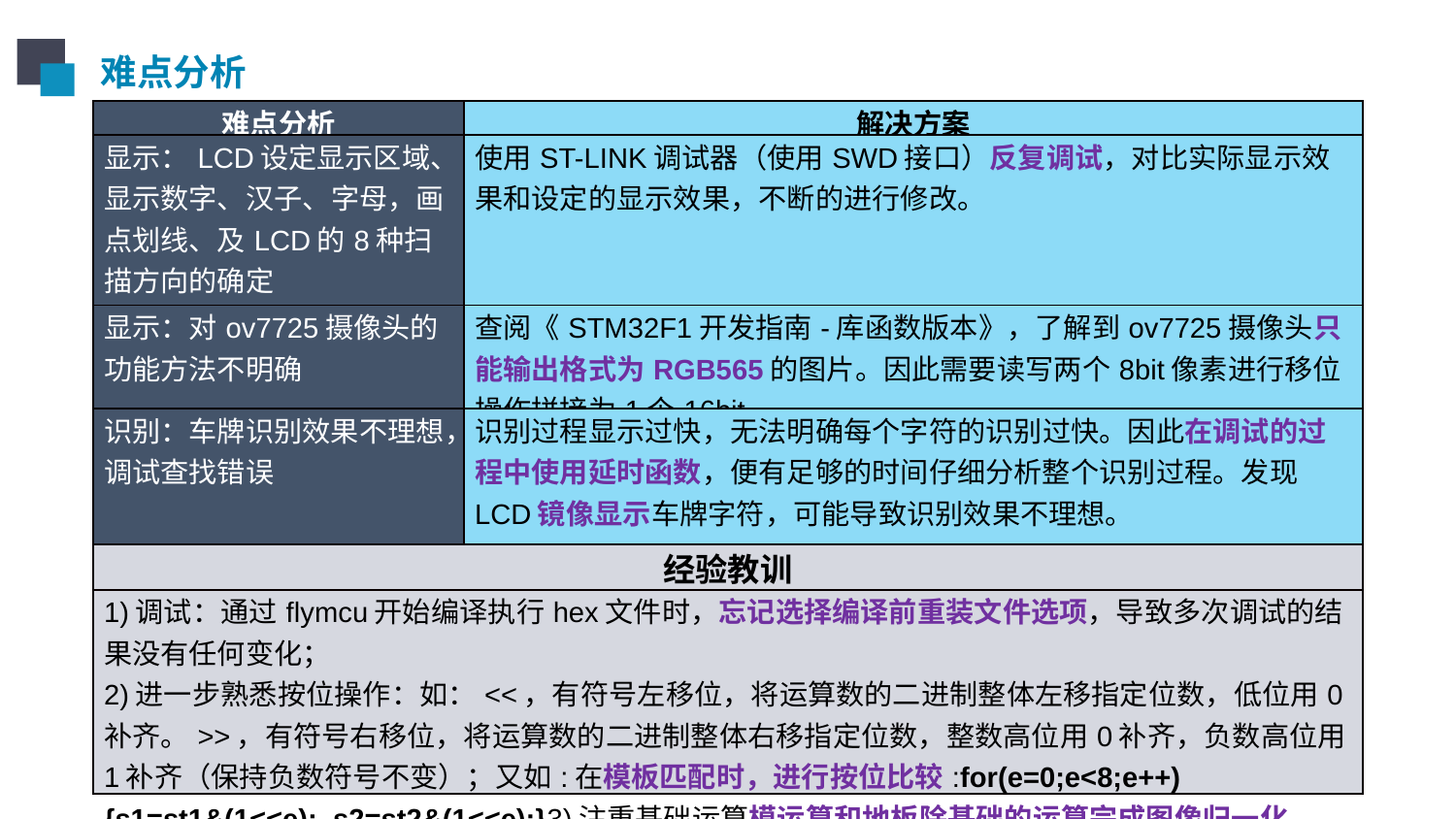

难点分析
| 难点分析 | 解决方案 |
| --- | --- |
| 显示：LCD设定显示区域、显示数字、汉子、字母，画点划线、及LCD的8种扫描方向的确定 | 使用ST-LINK调试器（使用SWD接口）反复调试，对比实际显示效果和设定的显示效果，不断的进行修改。 |
| 显示：对ov7725摄像头的功能方法不明确 | 查阅《STM32F1开发指南-库函数版本》，了解到ov7725摄像头只能输出格式为RGB565的图片。因此需要读写两个8bit像素进行移位操作拼接为1个16bit |
| 识别：车牌识别效果不理想，调试查找错误 | 识别过程显示过快，无法明确每个字符的识别过快。因此在调试的过程中使用延时函数，便有足够的时间仔细分析整个识别过程。发现LCD镜像显示车牌字符，可能导致识别效果不理想。 |
| 经验教训 |  |
| 1)调试：通过flymcu开始编译执行hex文件时，忘记选择编译前重装文件选项，导致多次调试的结果没有任何变化； 2)进一步熟悉按位操作：如：<<，有符号左移位，将运算数的二进制整体左移指定位数，低位用0补齐。>>，有符号右移位，将运算数的二进制整体右移指定位数，整数高位用0补齐，负数高位用1补齐（保持负数符号不变）；又如:在模板匹配时，进行按位比较:for(e=0;e<8;e++){s1=st1&(1<<e); s2=st2&(1<<e);}3)注重基础运算模运算和地板除基础的运算完成图像归一化 |  |